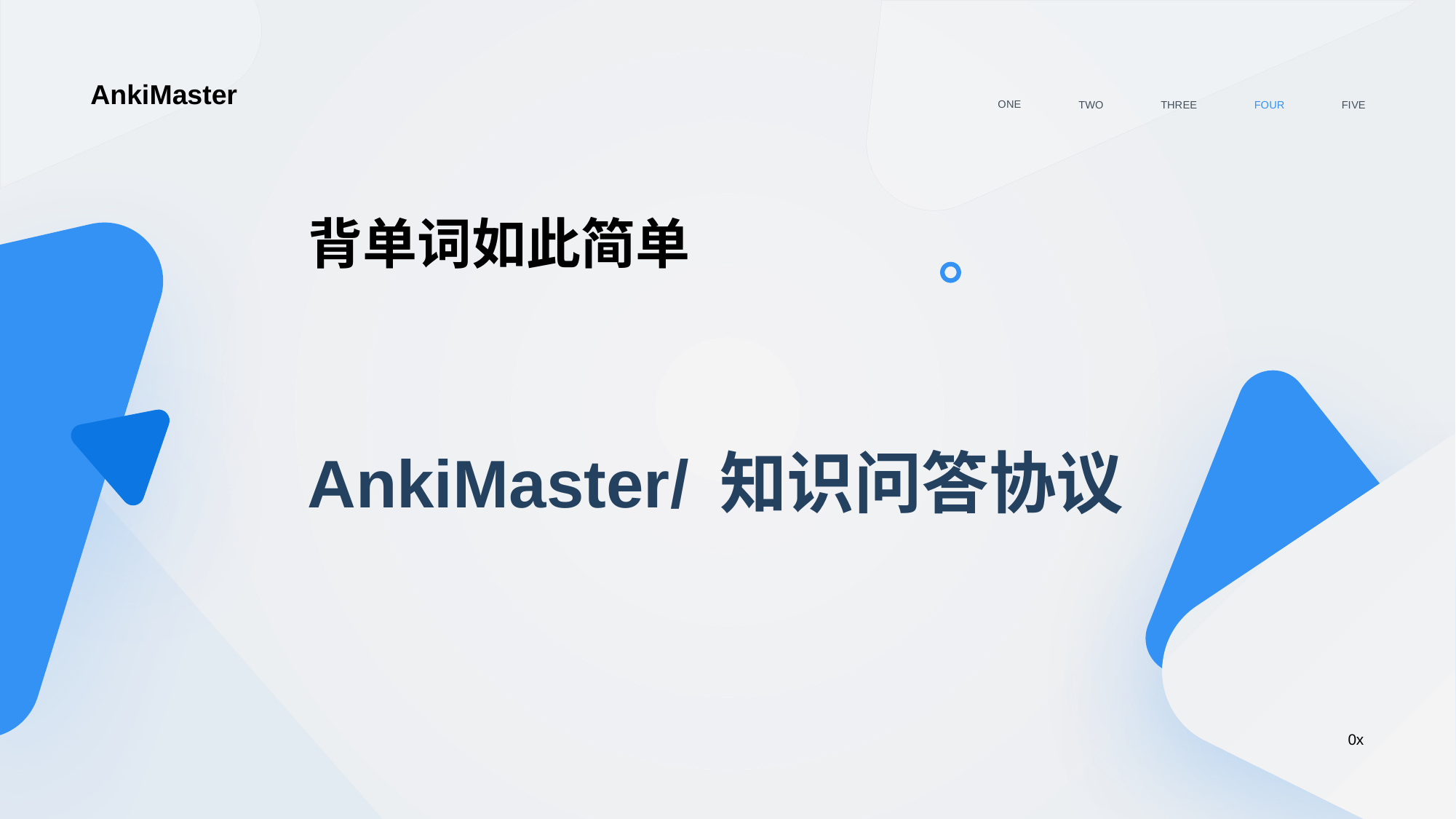

AnkiMaster
O NE
T WO
THR EE
FO UR
FI VE
背单词如此简单

# AnkiMaster/ 知识问答协议
0x